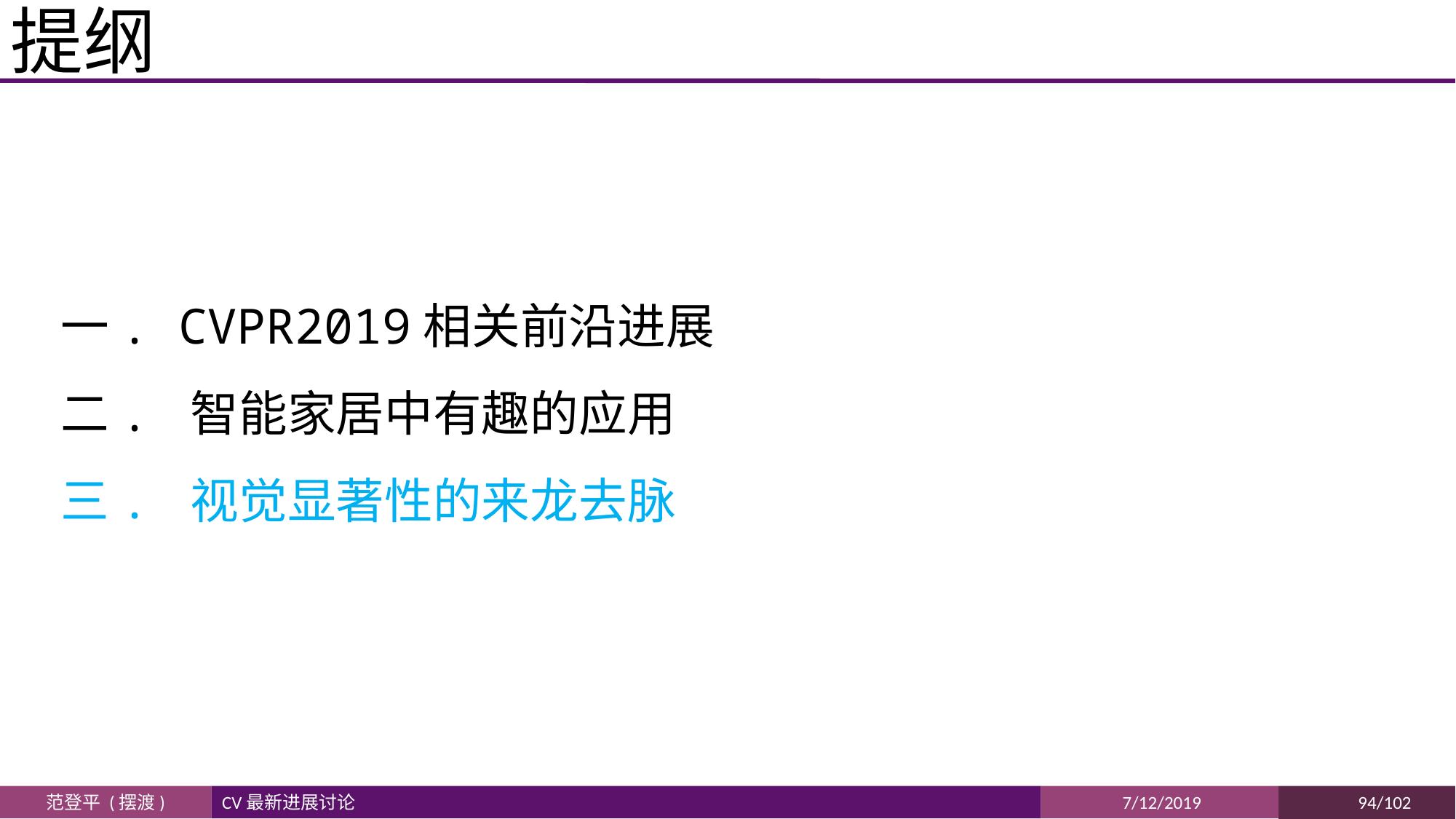

# 提纲
一. CVPR2019相关前沿进展
二. 智能家居中有趣的应用
三. 视觉显著性的来龙去脉